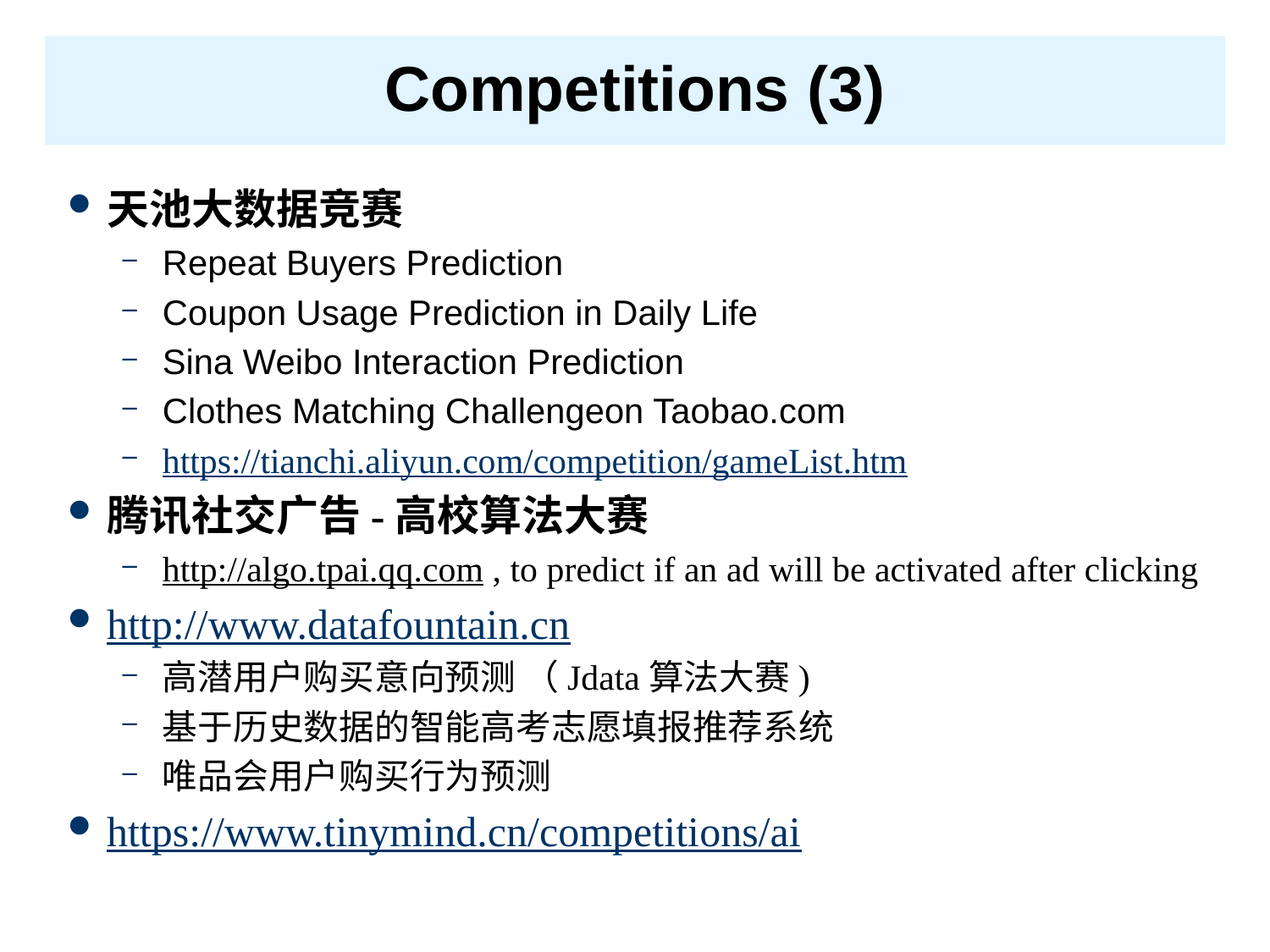

# Competitions (3)
天池大数据竞赛
Repeat Buyers Prediction
Coupon Usage Prediction in Daily Life
Sina Weibo Interaction Prediction
Clothes Matching Challenge on Taobao.com
https://tianchi.aliyun.com/competition/gameList.htm
腾讯社交广告-高校算法大赛
http://algo.tpai.qq.com , to predict if an ad will be activated after clicking
http://www.datafountain.cn
高潜用户购买意向预测 （Jdata算法大赛)
基于历史数据的智能高考志愿填报推荐系统
唯品会用户购买行为预测
https://www.tinymind.cn/competitions/ai